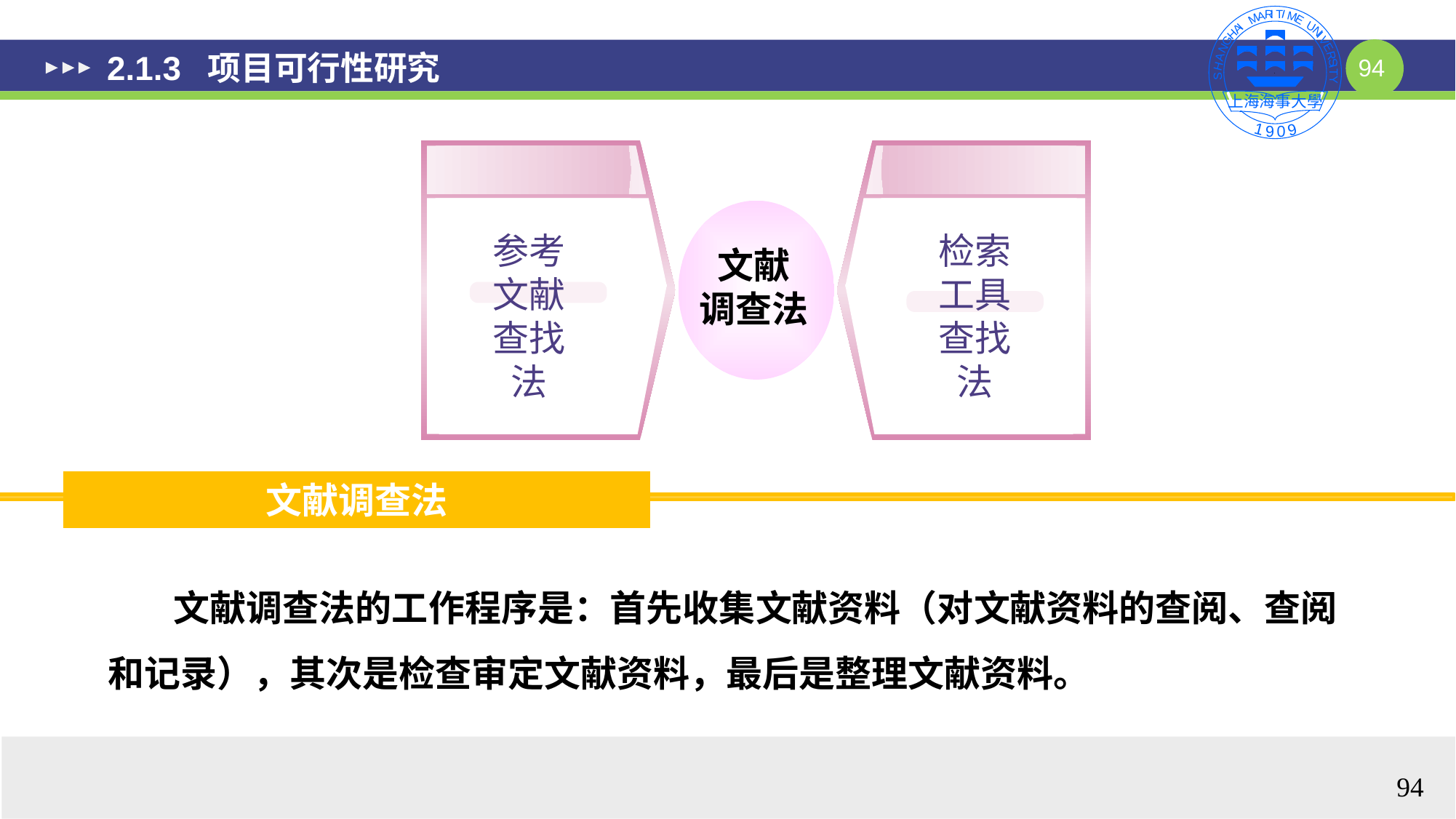

# 2.1.3  项目可行性研究

参考
文献
查找
法
检索
工具
查找
法
文献
调查法
文献调查法

       文献调查法的工作程序是：首先收集文献资料（对文献资料的查阅、查阅和记录），其次是检查审定文献资料，最后是整理文献资料。

94
94